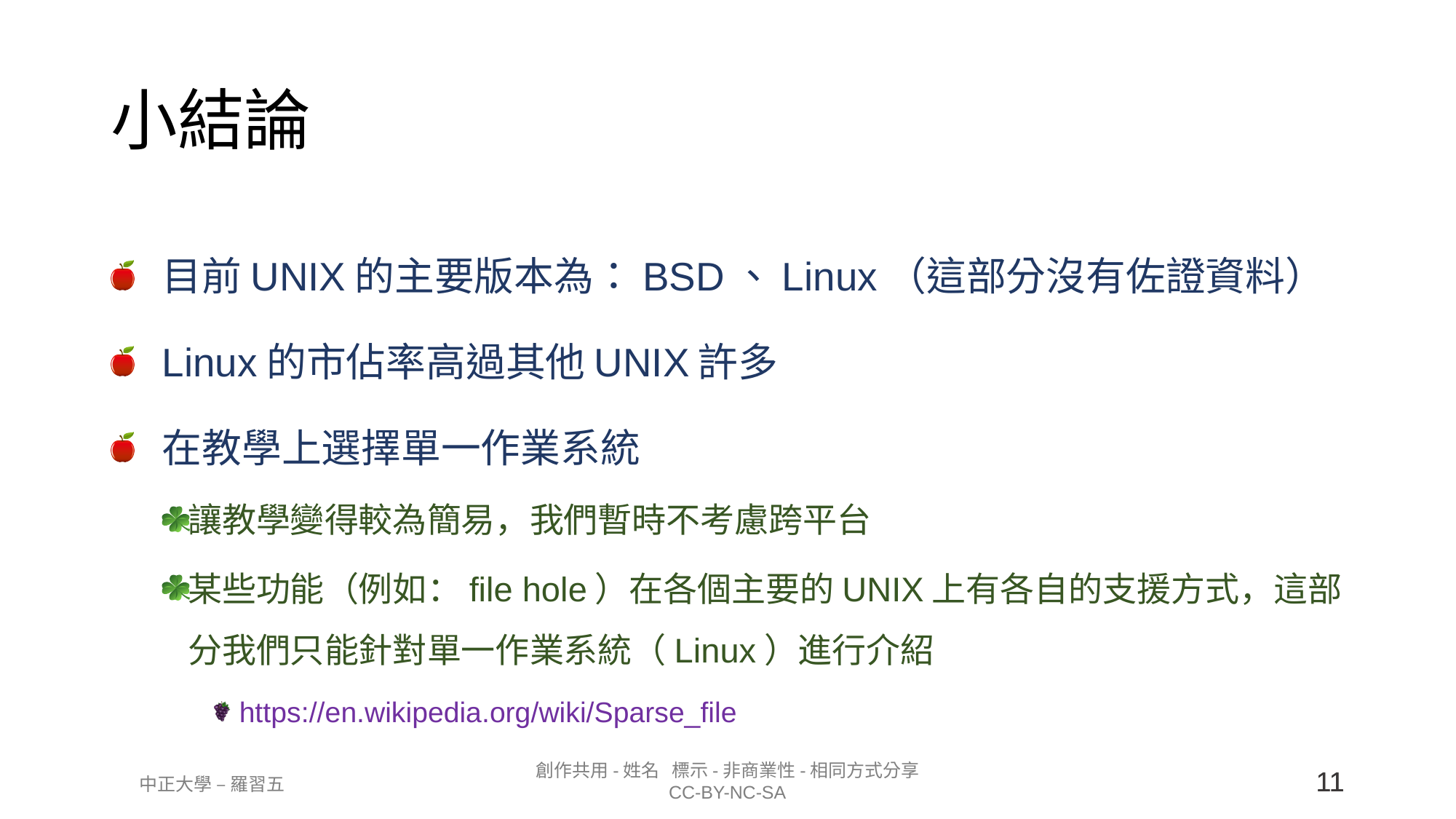

# 小結論
目前UNIX的主要版本為：BSD、Linux（這部分沒有佐證資料）
Linux的市佔率高過其他UNIX許多
在教學上選擇單一作業系統
讓教學變得較為簡易，我們暫時不考慮跨平台
某些功能（例如：file hole）在各個主要的UNIX上有各自的支援方式，這部分我們只能針對單一作業系統（Linux）進行介紹
https://en.wikipedia.org/wiki/Sparse_file